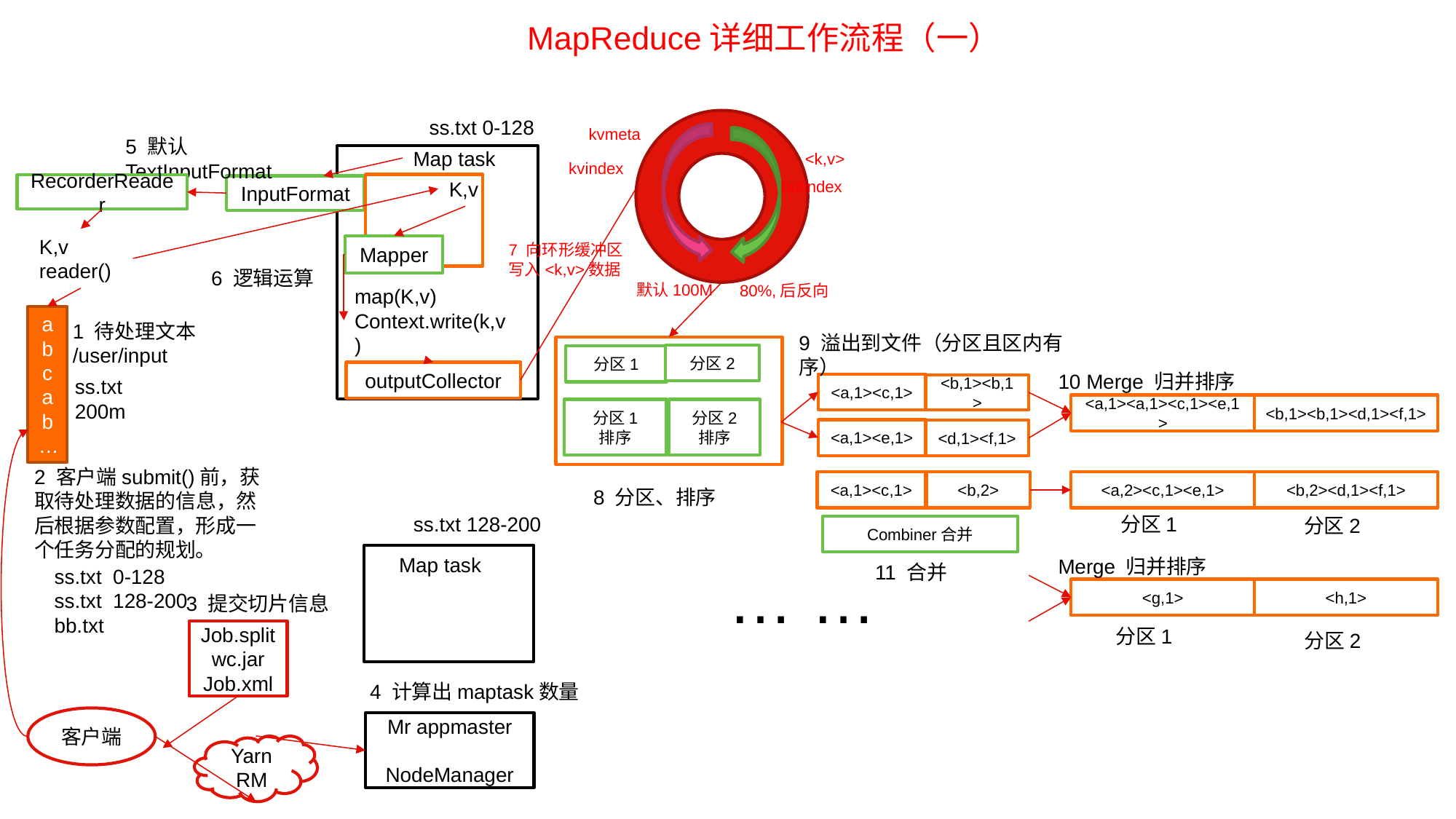

MapReduce详细工作流程（一）
ss.txt 0-128

kvmeta

5 默认TextInputFormat
Map task
<k,v>

kvindex
K,v
bufindex

RecorderReader
InputFormat
K,v reader()
7 向环形缓冲区
写入<k,v>数据
Mapper
6 逻辑运算
默认100M
80%,后反向
map(K,v)
Context.write(k,v)
a
b
c
a
b
…
1 待处理文本
/user/input
9 溢出到文件（分区且区内有序）

分区2
分区1
outputCollector
10 Merge 归并排序
ss.txt 200m
<a,1><c,1>
<b,1><b,1>
<a,1><a,1><c,1><e,1>
<b,1><b,1><d,1><f,1>
分区1
排序
分区2
排序
<a,1><e,1>
<d,1><f,1>
2 客户端submit()前，获取待处理数据的信息，然后根据参数配置，形成一个任务分配的规划。
<a,1><c,1>
<b,2>
<a,2><c,1><e,1>
<b,2><d,1><f,1>
8 分区、排序
ss.txt 128-200
分区1
分区2
Combiner合并

Map task
Merge 归并排序
… …
11 合并
ss.txt  0-128
ss.txt  128-200
bb.txt
<g,1>
<h,1>
3 提交切片信息
分区1
Job.split
wc.jar
Job.xml
分区2
4 计算出maptask数量
客户端
Mr appmaster

NodeManager
Yarn
RM